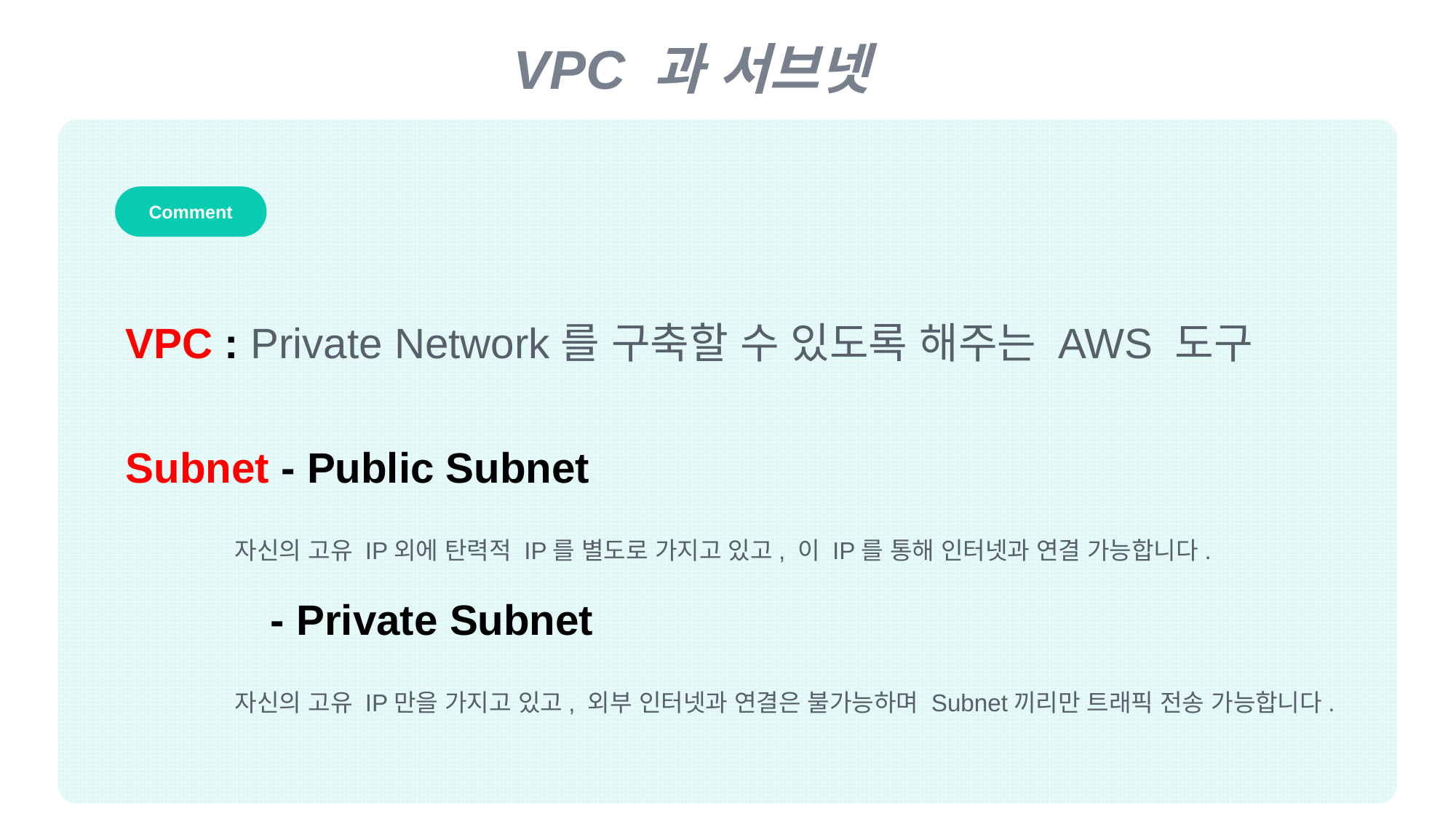

VPC 과 서브넷

Comment
VPC : Private Network를 구축할 수 있도록 해주는 AWS 도구
Subnet - Public Subnet
	자신의 고유 IP외에 탄력적 IP를 별도로 가지고 있고, 이 IP를 통해 인터넷과 연결 가능합니다.
	   - Private Subnet
	자신의 고유 IP만을 가지고 있고, 외부 인터넷과 연결은 불가능하며 Subnet끼리만 트래픽 전송 가능합니다.